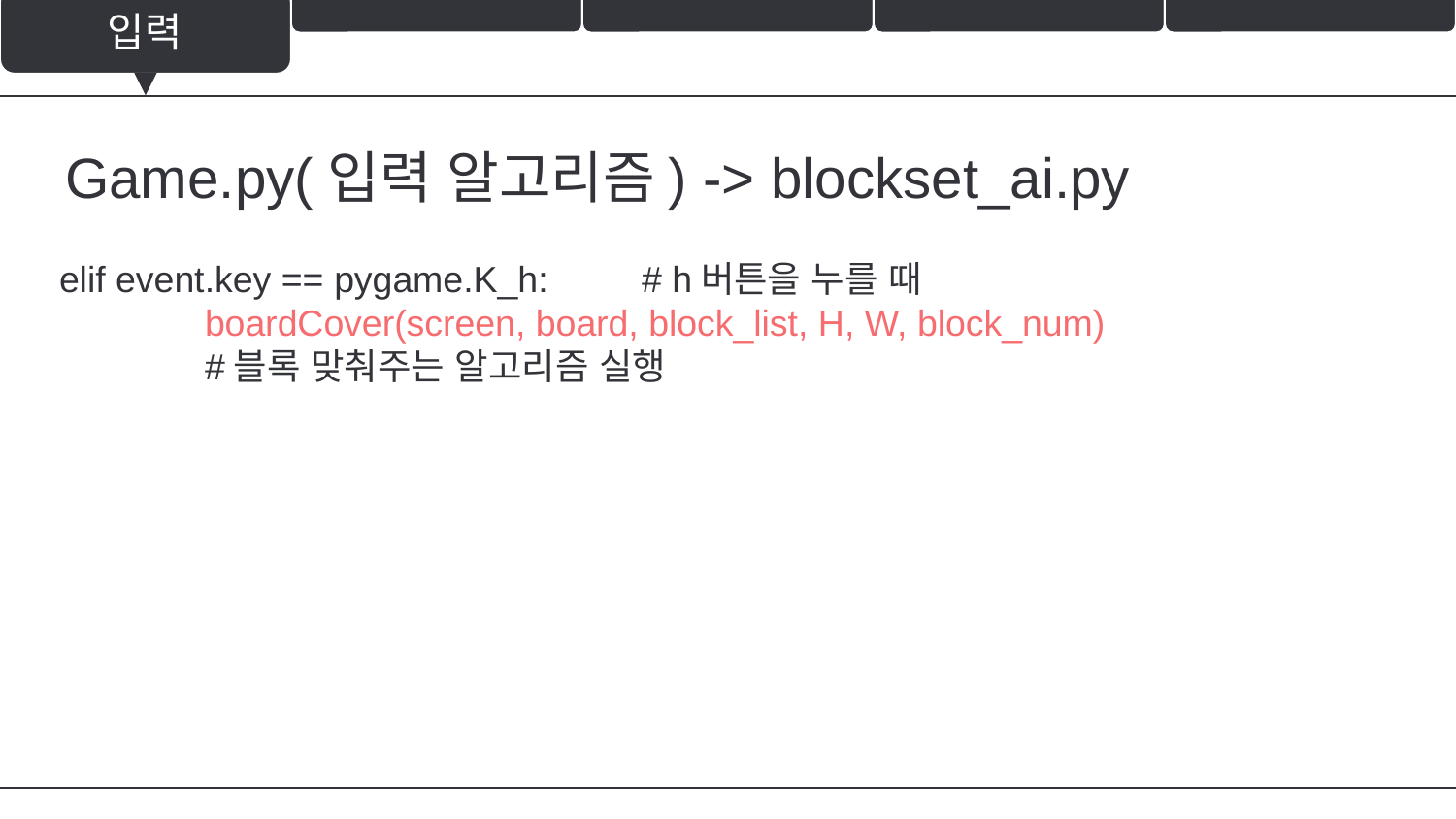

입력
Game.py(입력 알고리즘) -> blockset_ai.py
elif event.key == pygame.K_h: 	# h버튼을 누를 때
 	boardCover(screen, board, block_list, H, W, block_num)
	#블록 맞춰주는 알고리즘 실행